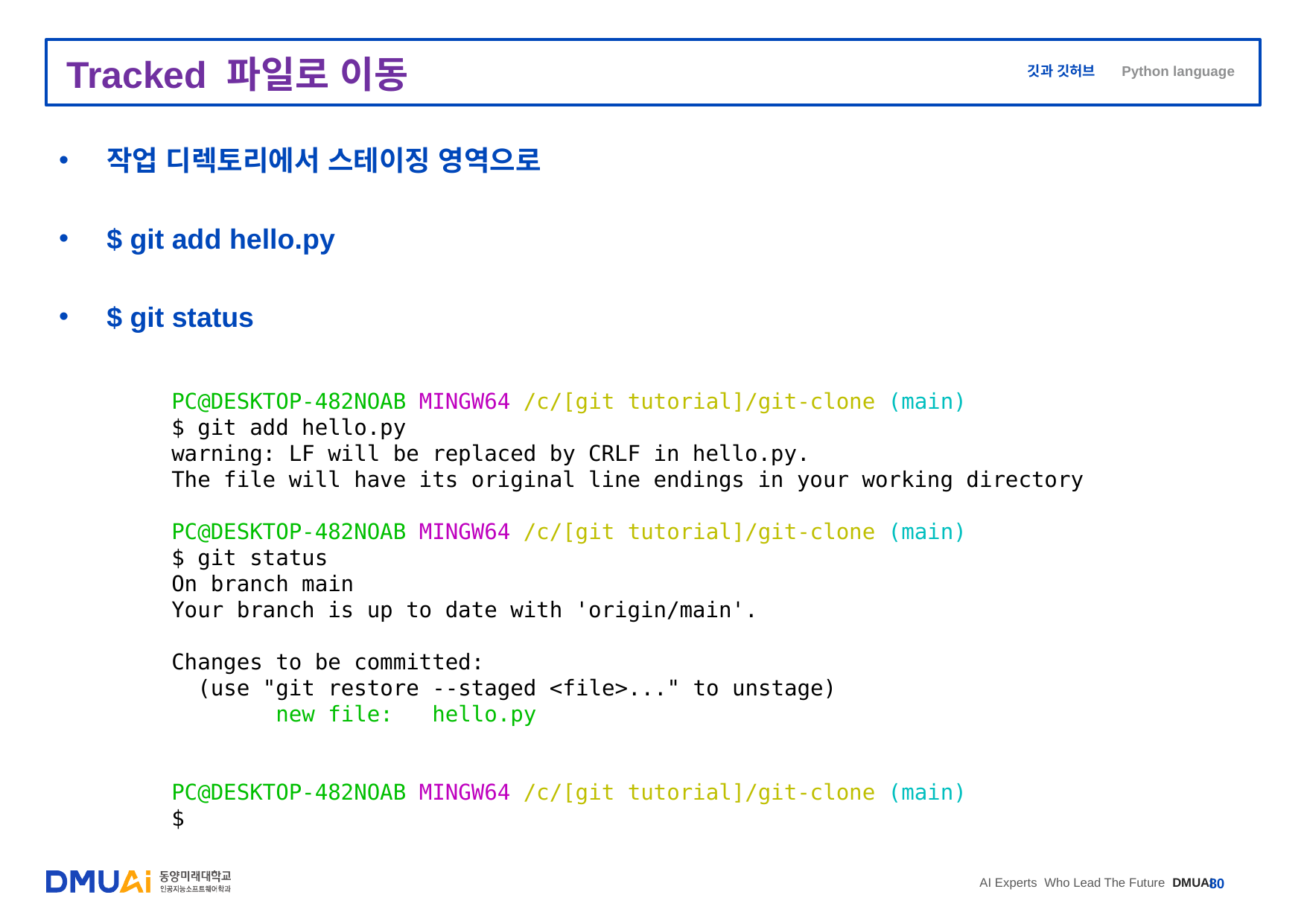

# Tracked 파일로 이동
작업 디렉토리에서 스테이징 영역으로

$ git add hello.py

$ git status

PC@DESKTOP-482NOAB MINGW64 /c/[git tutorial]/git-clone (main)
$ git add hello.py
warning: LF will be replaced by CRLF in hello.py.
The file will have its original line endings in your working directory

PC@DESKTOP-482NOAB MINGW64 /c/[git tutorial]/git-clone (main)
$ git status
On branch main
Your branch is up to date with 'origin/main'.

Changes to be committed:
  (use "git restore --staged <file>..." to unstage)
        new file:   hello.py

PC@DESKTOP-482NOAB MINGW64 /c/[git tutorial]/git-clone (main)
$